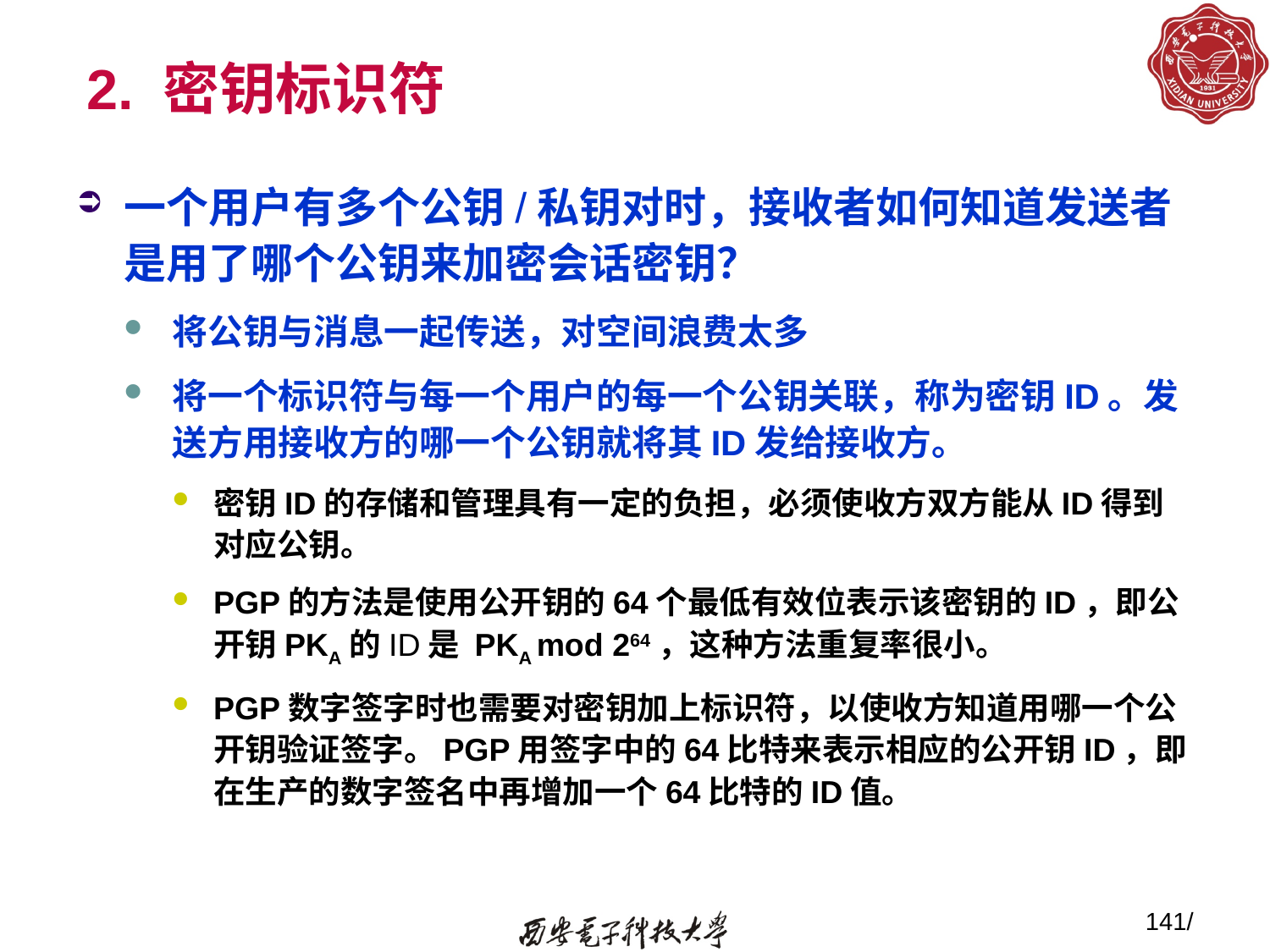

# 2. 密钥标识符
一个用户有多个公钥/私钥对时，接收者如何知道发送者是用了哪个公钥来加密会话密钥？
将公钥与消息一起传送，对空间浪费太多
将一个标识符与每一个用户的每一个公钥关联，称为密钥ID。发送方用接收方的哪一个公钥就将其ID发给接收方。
密钥ID的存储和管理具有一定的负担，必须使收方双方能从ID得到对应公钥。
PGP的方法是使用公开钥的64个最低有效位表示该密钥的ID，即公开钥PKA的ID是 PKA mod 264，这种方法重复率很小。
PGP数字签字时也需要对密钥加上标识符，以使收方知道用哪一个公开钥验证签字。PGP用签字中的64比特来表示相应的公开钥ID，即在生产的数字签名中再增加一个64比特的ID值。
141/